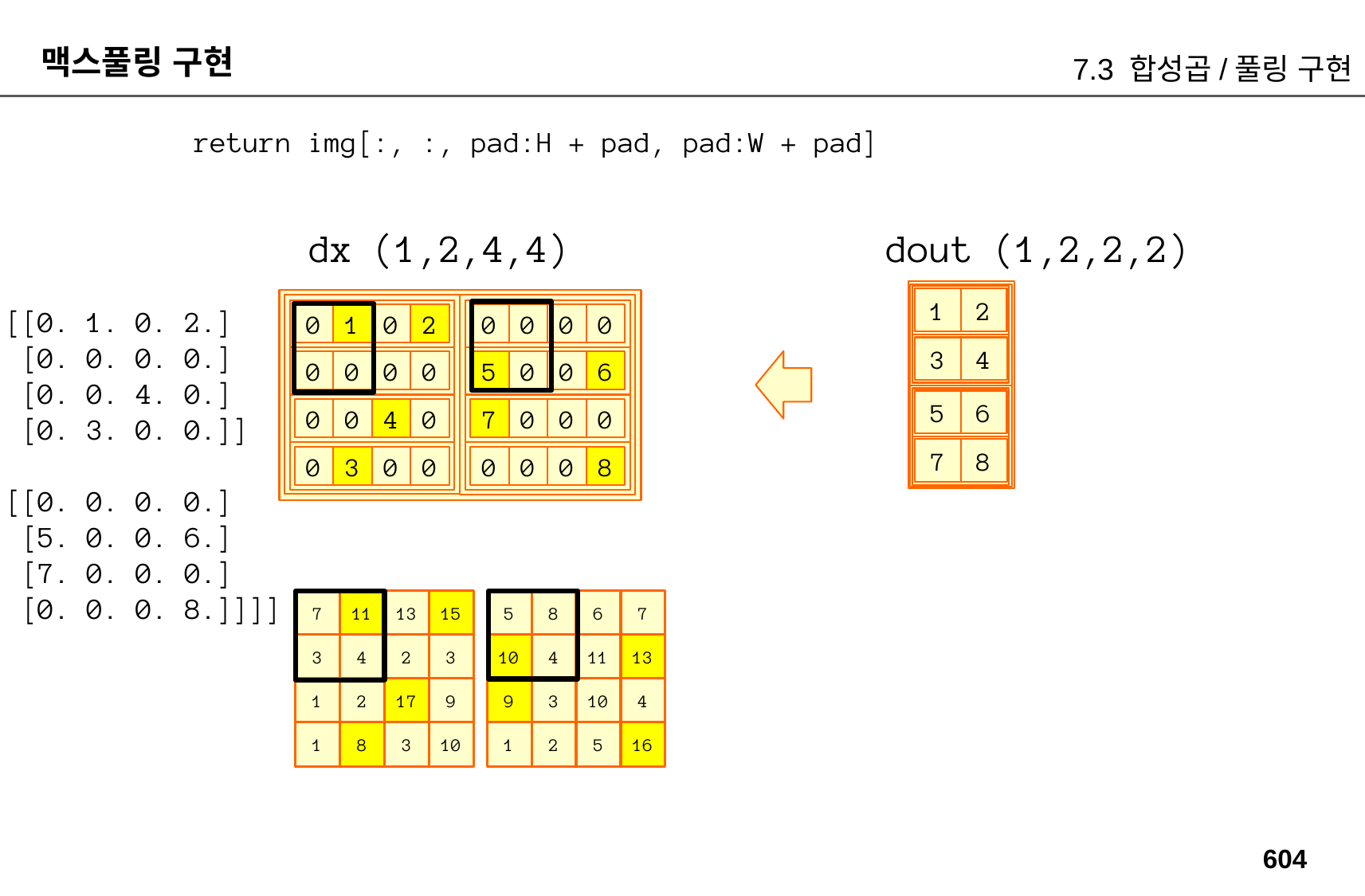

맥스풀링 구현
7.3 합성곱/풀링 구현
return img[:, :, pad:H + pad, pad:W + pad]
dx (1,2,4,4)
dout (1,2,2,2)

1
2

3
4

5
6

7
8

[[[[0. 1. 0. 2.]
   [0. 0. 0. 0.]
   [0. 0. 4. 0.]
   [0. 3. 0. 0.]]

  [[0. 0. 0. 0.]
   [5. 0. 0. 6.]
   [7. 0. 0. 0.]
   [0. 0. 0. 8.]]]]

0
1
0
2
0
0
0
0

0
0
0
0
5
0
0
6

0
0
4
0
7
0
0
0

0
3
0
0
0
0
0
8
7
11
13
15
5
8
6
7

3
4
2
3
10
4
11
13
1
2
17
9
9
3
10
4
1
8
3
10
1
2
5
16